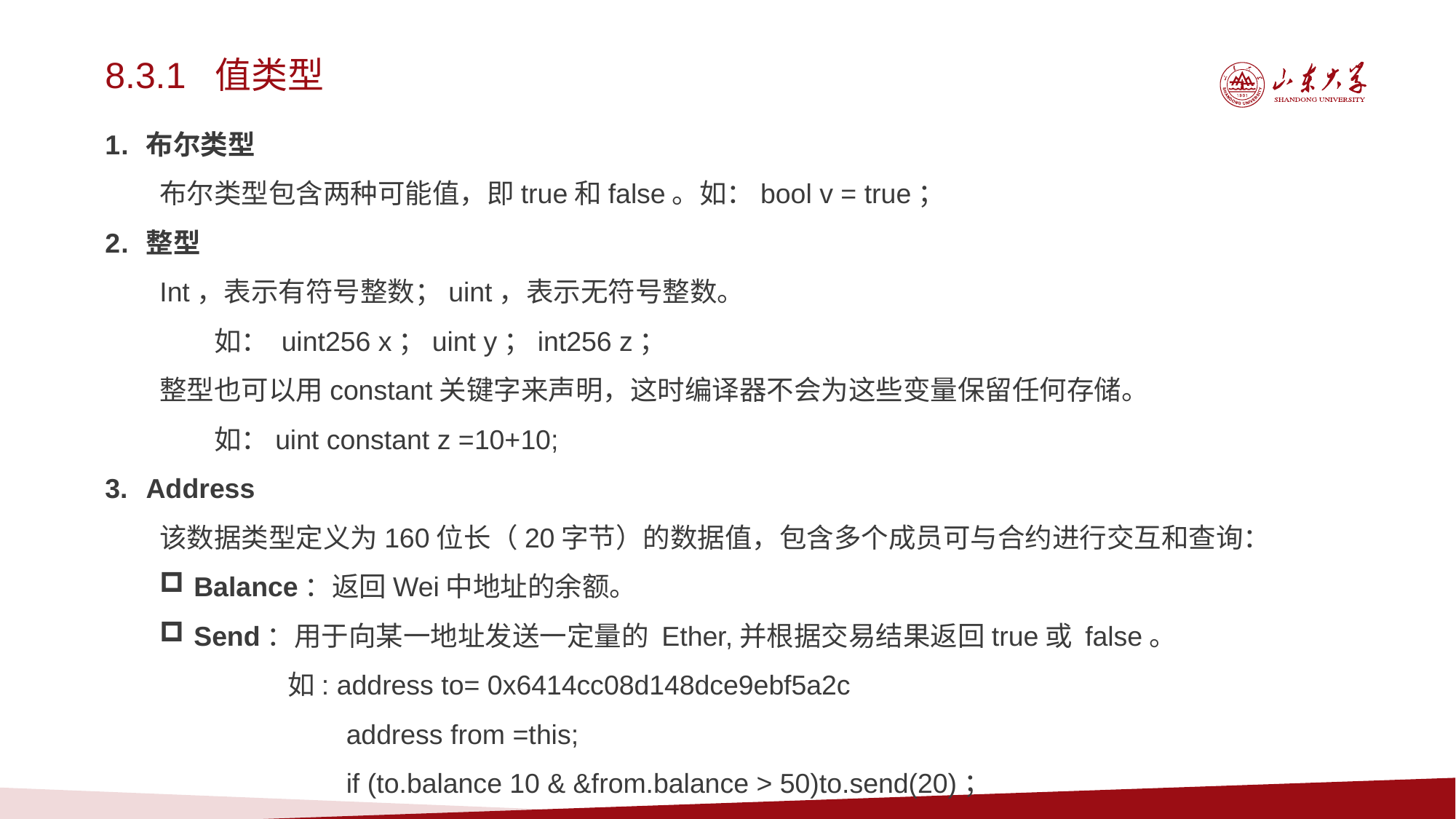

8.3.1  值类型
布尔类型
布尔类型包含两种可能值，即true和false。如：bool v = true；
整型
Int，表示有符号整数；uint，表示无符号整数。
如： uint256 x；uint y；int256 z；
整型也可以用constant关键字来声明，这时编译器不会为这些变量保留任何存储。
如：uint constant z =10+10;
Address
该数据类型定义为160位长（20字节）的数据值，包含多个成员可与合约进行交互和查询：
Balance：返回Wei中地址的余额。
Send：用于向某一地址发送一定量的 Ether,并根据交易结果返回true或 false。
  如: address to= 0x6414cc08d148dce9ebf5a2c
   address from =this;
   if (to.balance 10 & &from.balance > 50)to.send(20)；